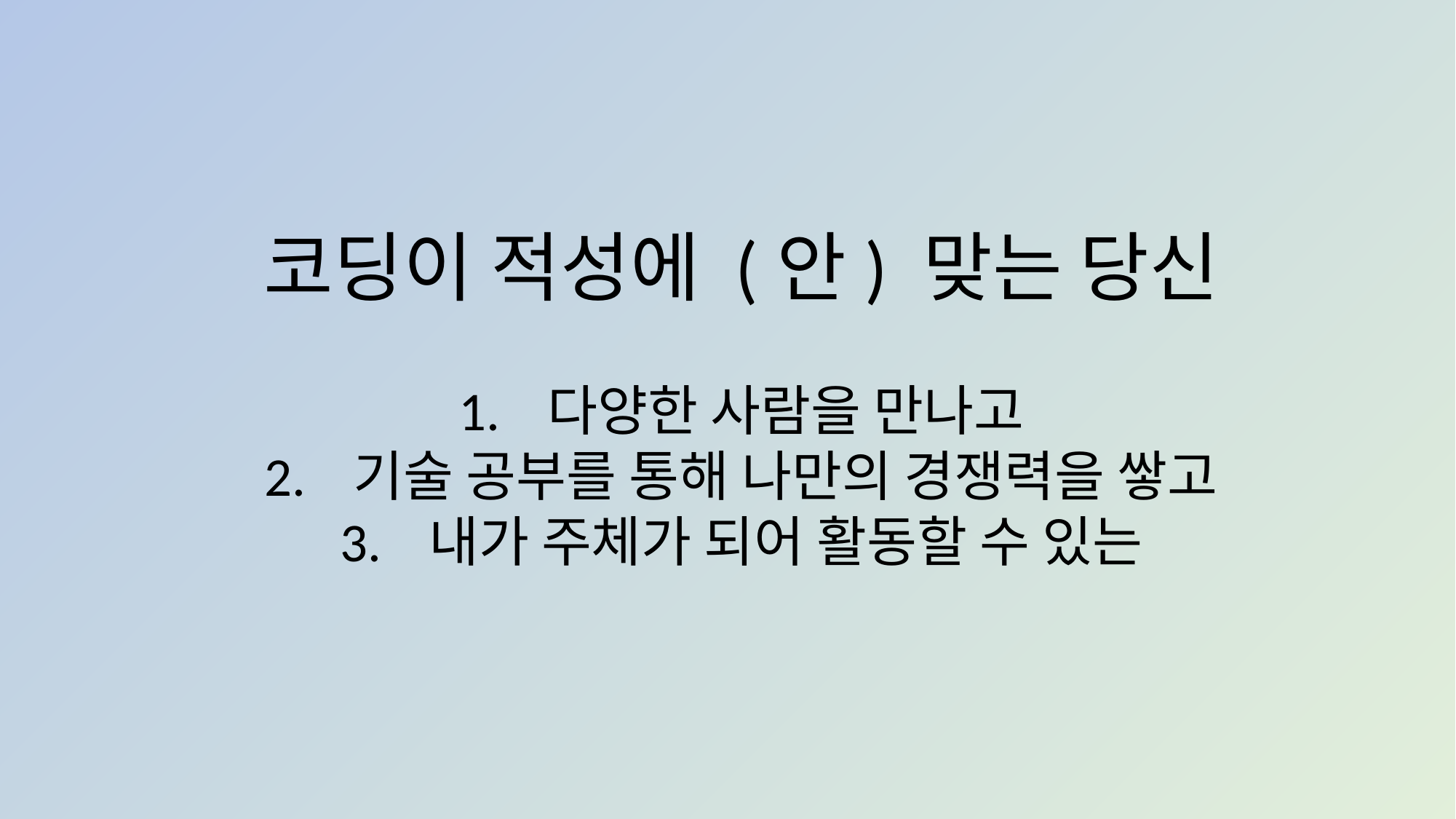

코딩이 적성에 (안) 맞는 당신
다양한 사람을 만나고
기술 공부를 통해 나만의 경쟁력을 쌓고
내가 주체가 되어 활동할 수 있는